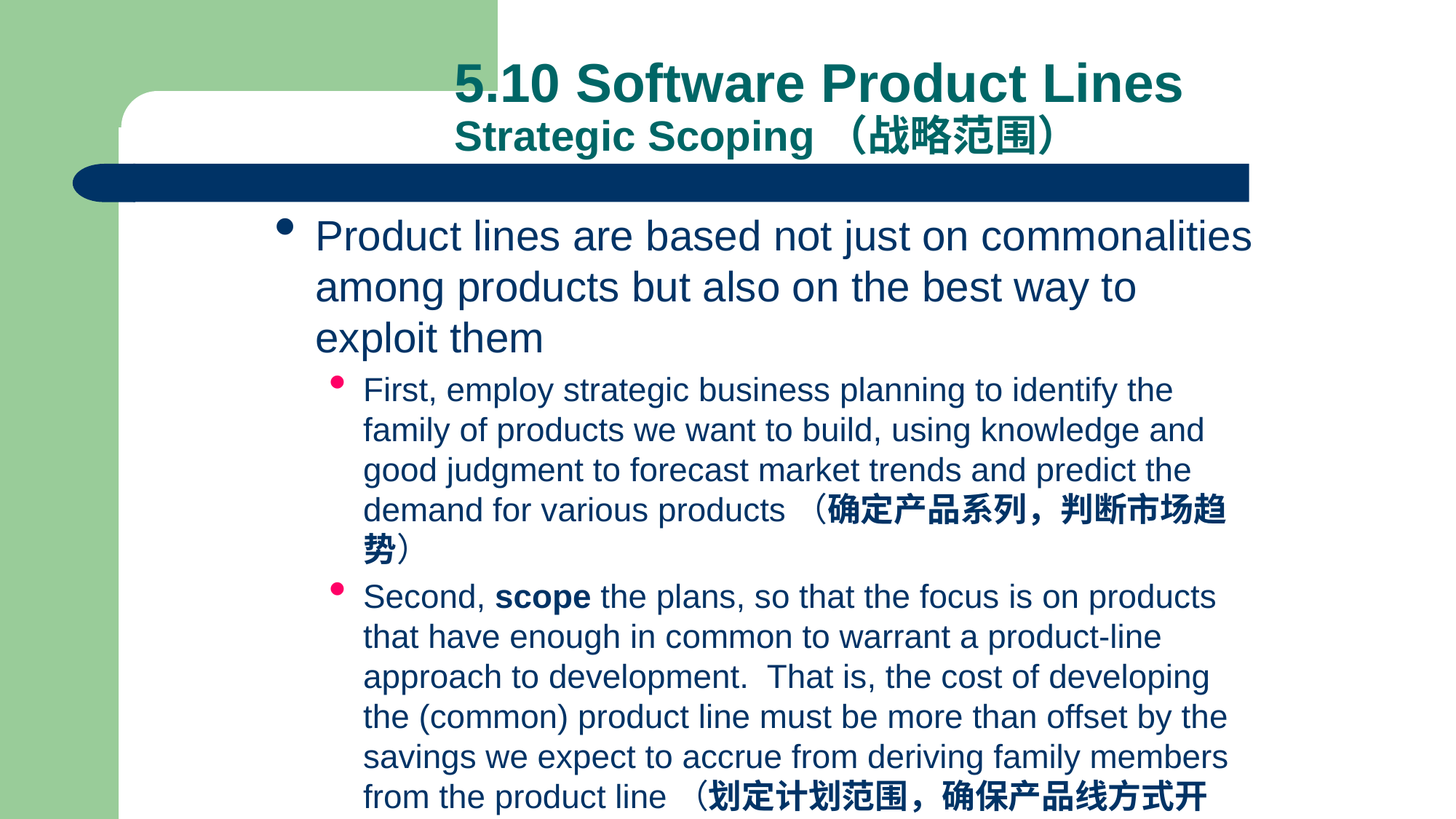

5.10 Software Product Lines
Strategic Scoping（战略范围）
Product lines are based not just on commonalities among products but also on the best way to exploit them
First, employ strategic business planning to identify the family of products we want to build, using knowledge and good judgment to forecast market trends and predict the demand for various products（确定产品系列，判断市场趋势）
Second, scope the plans, so that the focus is on products that have enough in common to warrant a product-line approach to development.  That is, the cost of developing the (common) product line must be more than offset by the savings we expect to accrue from deriving family members from the product line（划定计划范围，确保产品线方式开发）